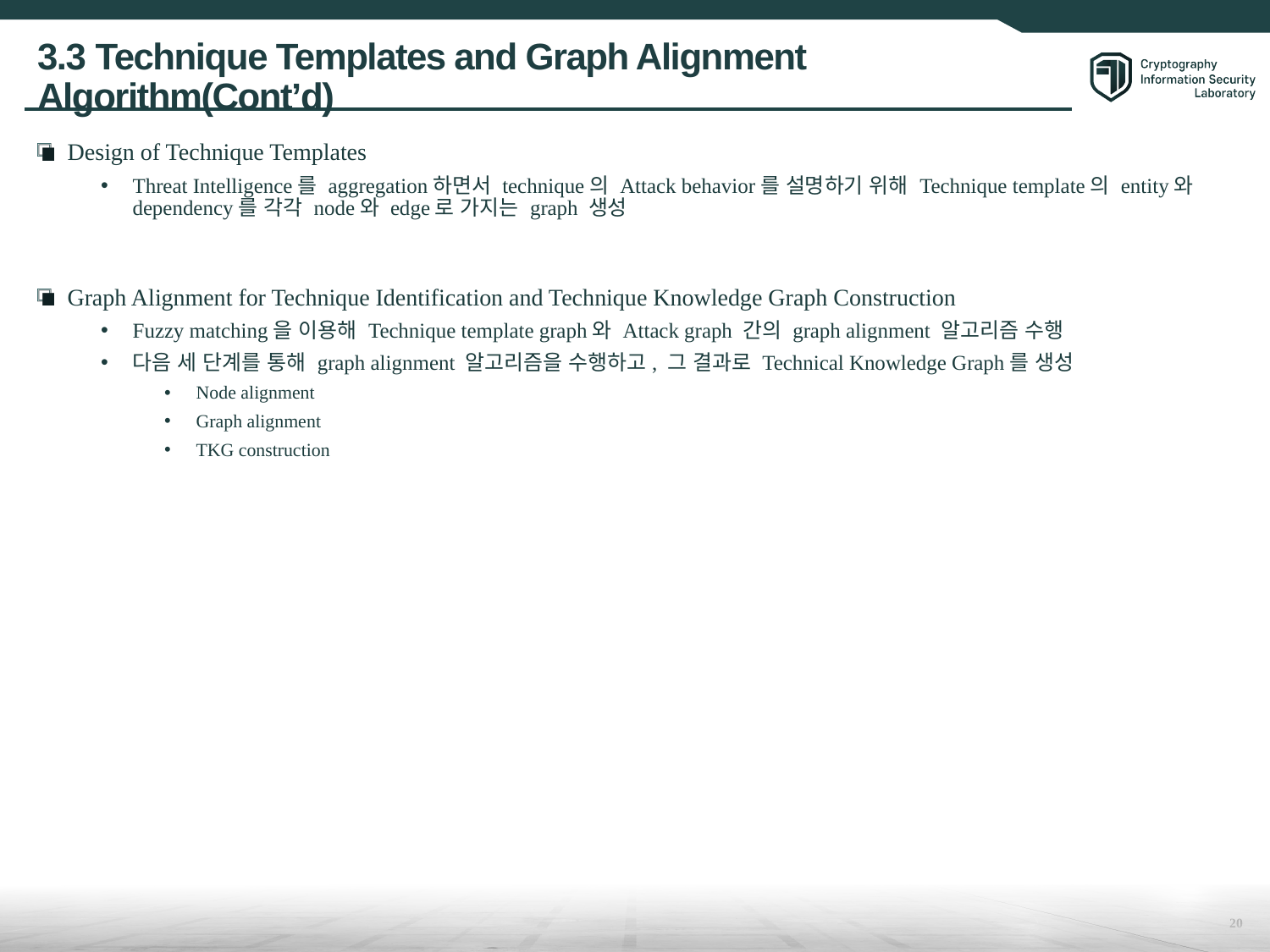

# 3.3 Technique Templates and Graph Alignment Algorithm(Cont’d)
Design of Technique Templates
Threat Intelligence를 aggregation하면서 technique의 Attack behavior를 설명하기 위해 Technique template의 entity와 dependency를 각각 node와 edge로 가지는 graph 생성

Graph Alignment for Technique Identification and Technique Knowledge Graph Construction
Fuzzy matching을 이용해 Technique template graph와 Attack graph 간의 graph alignment 알고리즘 수행
다음 세 단계를 통해 graph alignment 알고리즘을 수행하고, 그 결과로 Technical Knowledge Graph를 생성
Node alignment
Graph alignment
TKG construction

20